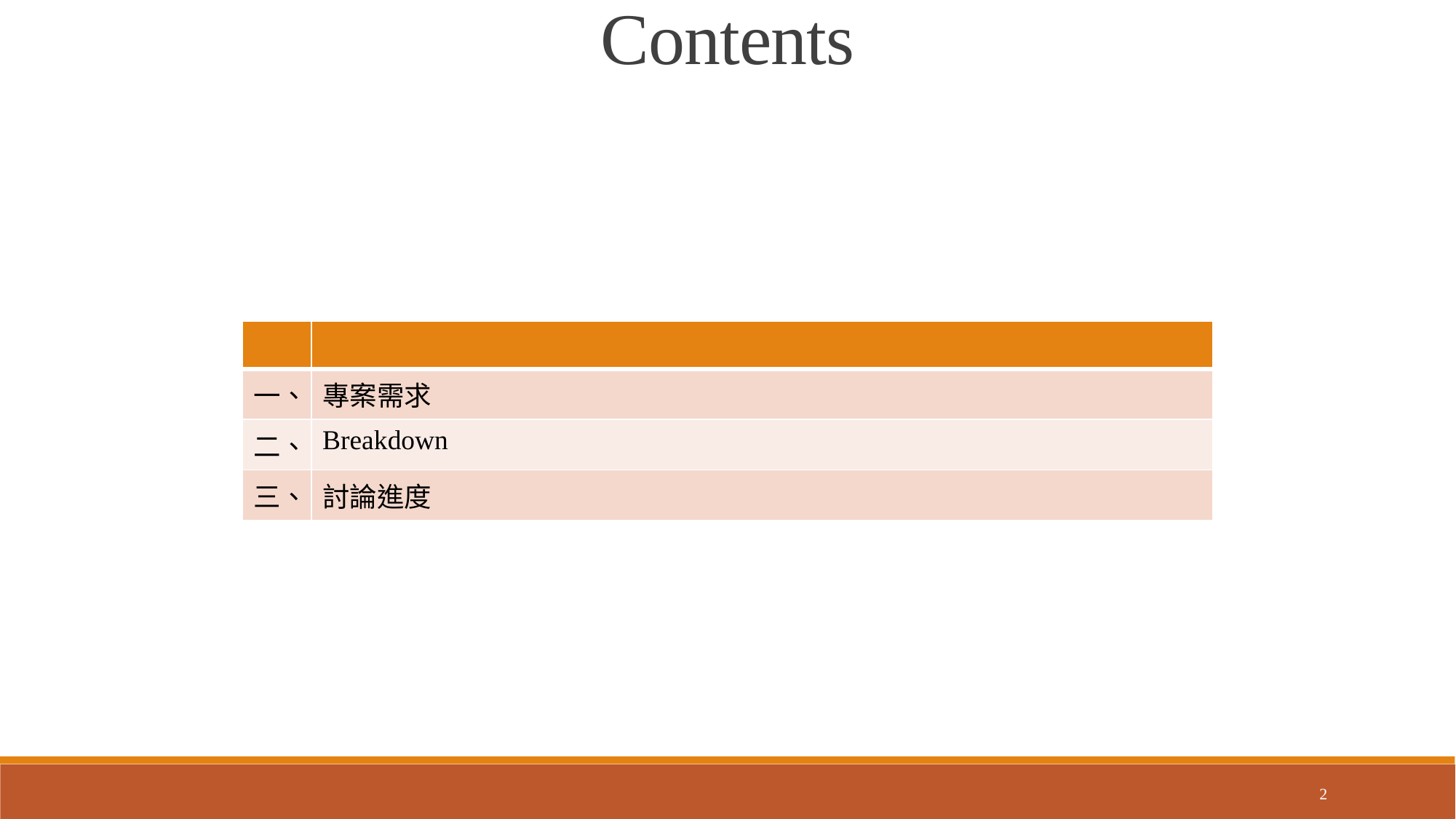

Contents
|  |  |
| --- | --- |
| 一、 | 專案需求 |
| 二、 | Breakdown |
| 三、 | 討論進度 |
2